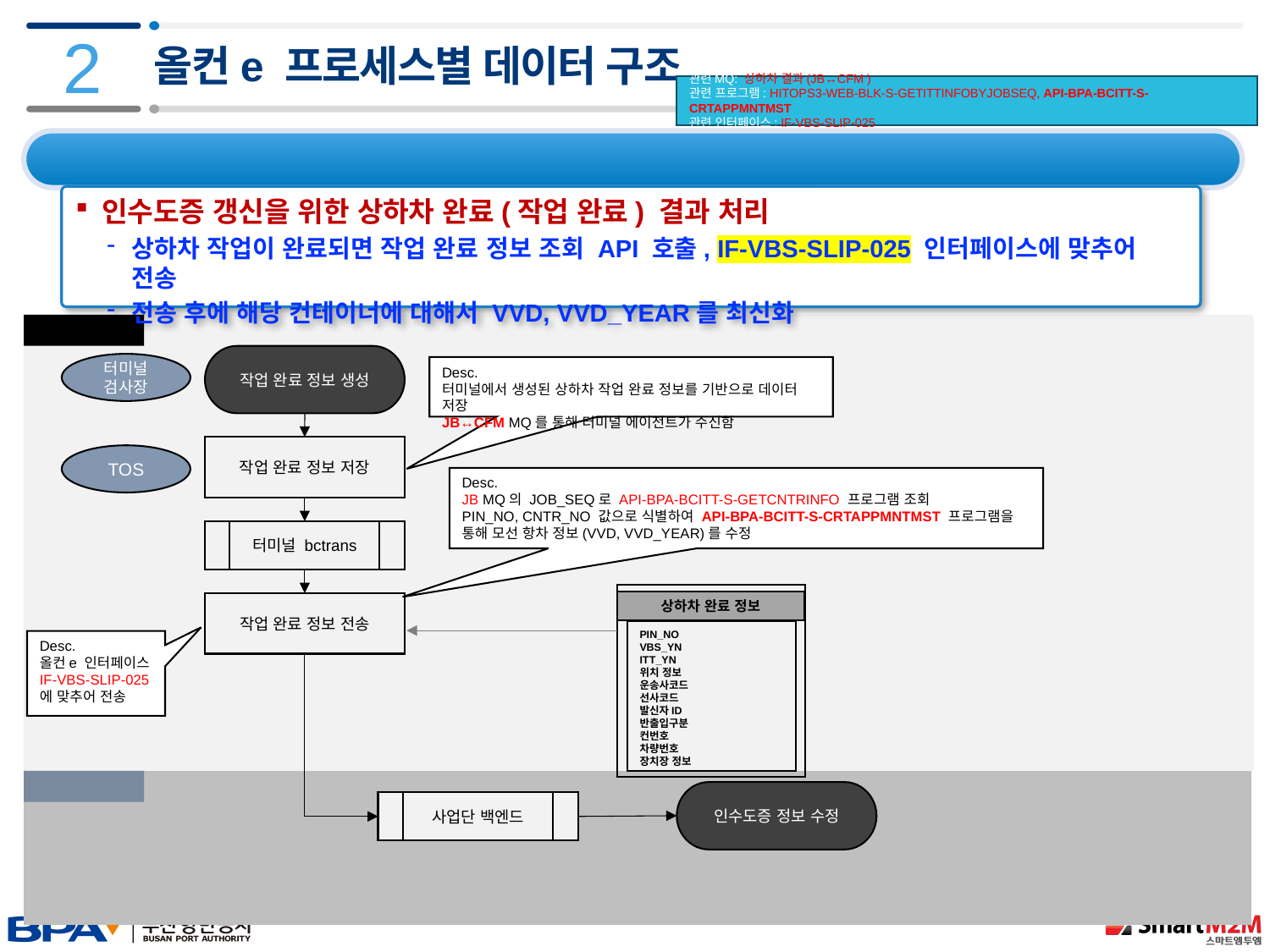

2
올컨e 프로세스별 데이터 구조
관련MQ: 상하차 결과(JB↔CFM )
관련 프로그램: HITOPS3-WEB-BLK-S-GETITTINFOBYJOBSEQ, API-BPA-BCITT-S-CRTAPPMNTMST
관련 인터페이스: IF-VBS-SLIP-025
2.3 데이터 구조 및 프로세스 – 4) 작업 완료 결과
인수도증 갱신을 위한 상하차 완료(작업 완료) 결과 처리
상하차 작업이 완료되면 작업 완료 정보 조회 API 호출, IF-VBS-SLIP-025 인터페이스에 맞추어 전송
전송 후에 해당 컨테이너에 대해서 VVD, VVD_YEAR를 최신화

터미널 IDC
작업 완료 정보 생성
터미널
검사장
Desc.
터미널에서 생성된 상하차 작업 완료 정보를 기반으로 데이터 저장
JB↔CFM MQ를 통해 터미널 에이전트가 수신함
작업 완료 정보 저장
TOS
Desc.
JB MQ의 JOB_SEQ로 API-BPA-BCITT-S-GETCNTRINFO 프로그램 조회
PIN_NO, CNTR_NO 값으로 식별하여 API-BPA-BCITT-S-CRTAPPMNTMST 프로그램을 통해 모선 항차 정보(VVD, VVD_YEAR)를 수정

터미널 bctrans

상하차 완료 정보
PIN_NO
VBS_YN
ITT_YN
위치 정보
운송사코드
선사코드
발신자ID
반출입구분
컨번호
차량번호
장치장 정보

작업 완료 정보 전송
Desc.
올컨e 인터페이스 IF-VBS-SLIP-025
에 맞추어 전송
사업단 IDC

인수도증 정보 수정
사업단 백엔드